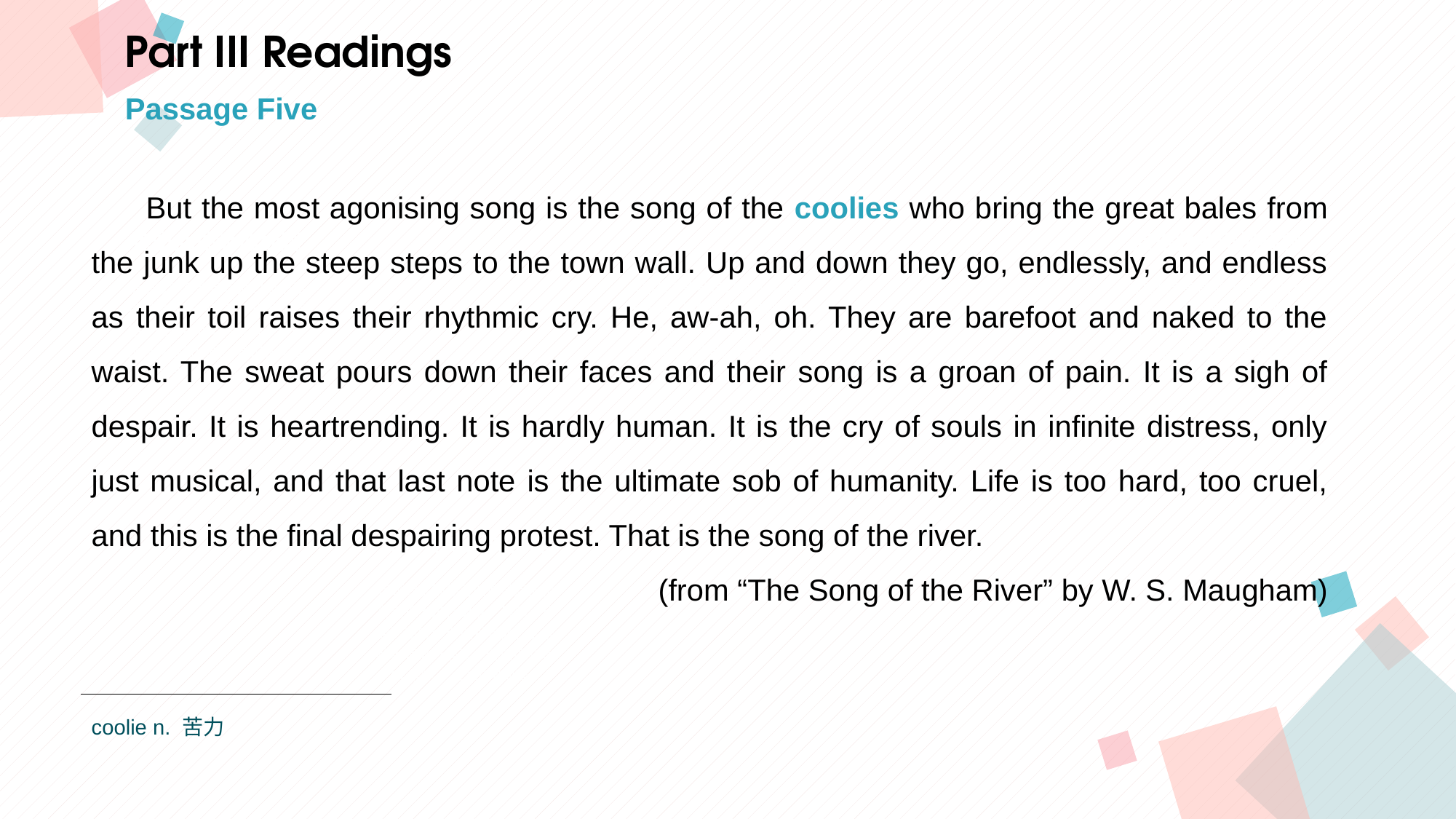

Part III Readings
Passage Five

But the most agonising song is the song of the coolies who bring the great bales from the junk up the steep steps to the town wall. Up and down they go, endlessly, and endless as their toil raises their rhythmic cry. He, aw-ah, oh. They are barefoot and naked to the waist. The sweat pours down their faces and their song is a groan of pain. It is a sigh of despair. It is heartrending. It is hardly human. It is the cry of souls in infinite distress, only just musical, and that last note is the ultimate sob of humanity. Life is too hard, too cruel, and this is the final despairing protest. That is the song of the river.
(from “The Song of the River” by W. S. Maugham)
点击此处添加标题
点击此处添加标题
标题数字等都可以通过点击和重新输入进行更改，顶部“开始”面板中可以对字体、字号、颜色等进行修改。建议正文8-14号字，1.3倍字间距。
标题数字等都可以通过点击和重新输入进行更改，顶部“开始”面板中可以对字体、字号、颜色等进行修改。建议正文8-14号字，1.3倍字间距。
标题数字等都可以通过点击和重新输入进行更改，顶部“开始”面板中可以对字体、字号、颜色等进行修改。建议正文8-14号字，1.3倍字间距。
点击此处添加标题
标题数字等都可以通过点击和重新输入进行更改，顶部“开始”面板中可以对字体、字号、颜色等进行修改。建议正文8-14号字，1.3倍字间距。
coolie n. 苦力